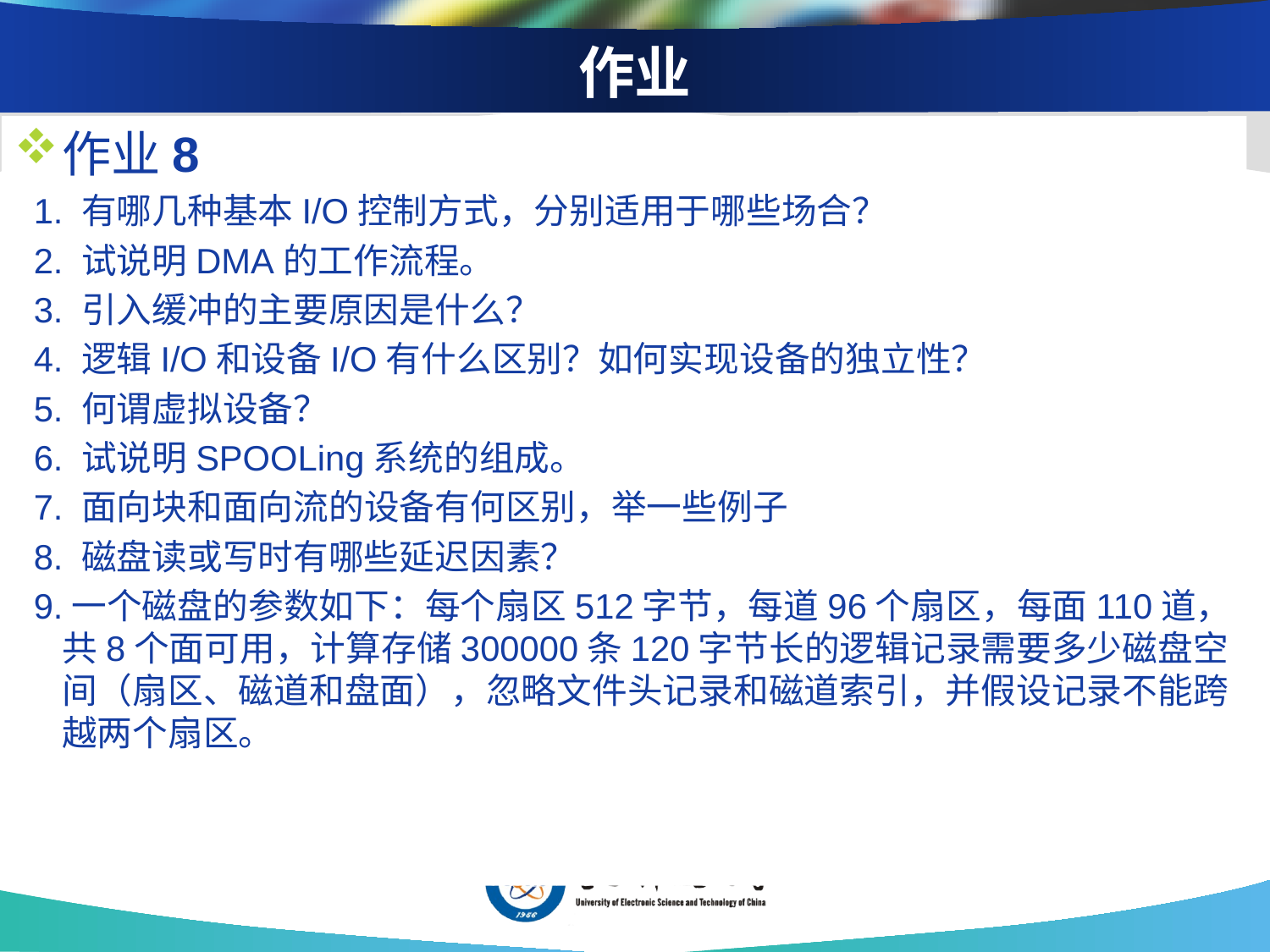

作业
作业8
  1. 有哪几种基本I/O控制方式，分别适用于哪些场合？
  2. 试说明DMA的工作流程。
  3. 引入缓冲的主要原因是什么？
  4. 逻辑I/O和设备I/O有什么区别？如何实现设备的独立性？
  5. 何谓虚拟设备？
  6. 试说明SPOOLing系统的组成。
  7. 面向块和面向流的设备有何区别，举一些例子
  8. 磁盘读或写时有哪些延迟因素？
  9.一个磁盘的参数如下：每个扇区512字节，每道96个扇区，每面110道，共8个面可用，计算存储300000条120字节长的逻辑记录需要多少磁盘空间（扇区、磁道和盘面），忽略文件头记录和磁道索引，并假设记录不能跨越两个扇区。